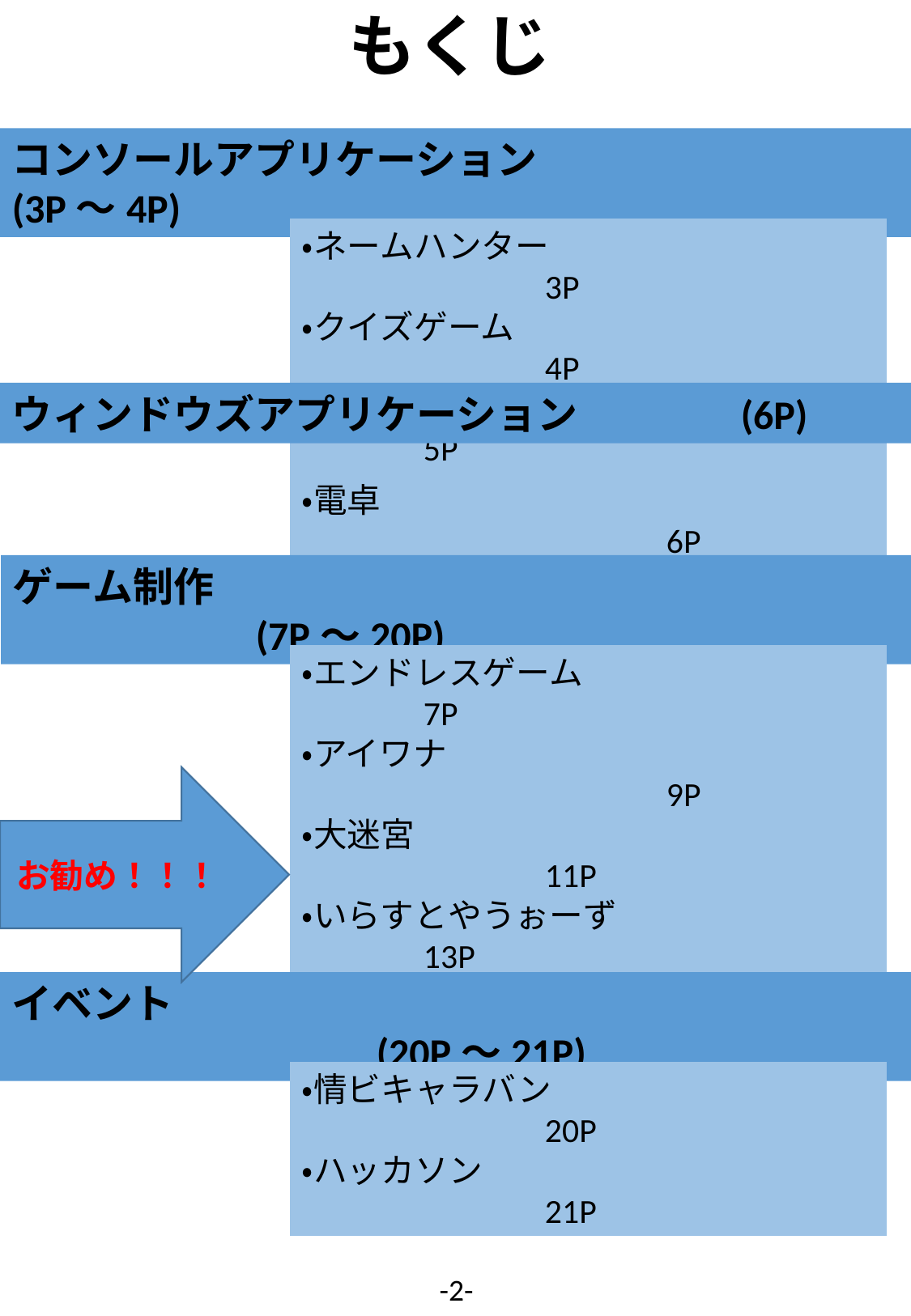

もくじ
コンソールアプリケーション			(3P～4P)
・ネームハンター				3P
・クイズゲーム					4P
・オンラインbot				5P
ウィンドウズアプリケーション		(6P)
・電卓							6P
ゲーム制作								(7P～20P)
・エンドレスゲーム			7P
・アイワナ						9P
・大迷宮						11P
・いらすとやうぉーず			13P
・Hit&Blow						15P
・4Keys							17P
・Keep Climbing					19P
お勧め！！！
イベント									(20P～21P)
・情ビキャラバン				20P
・ハッカソン					21P
-2-